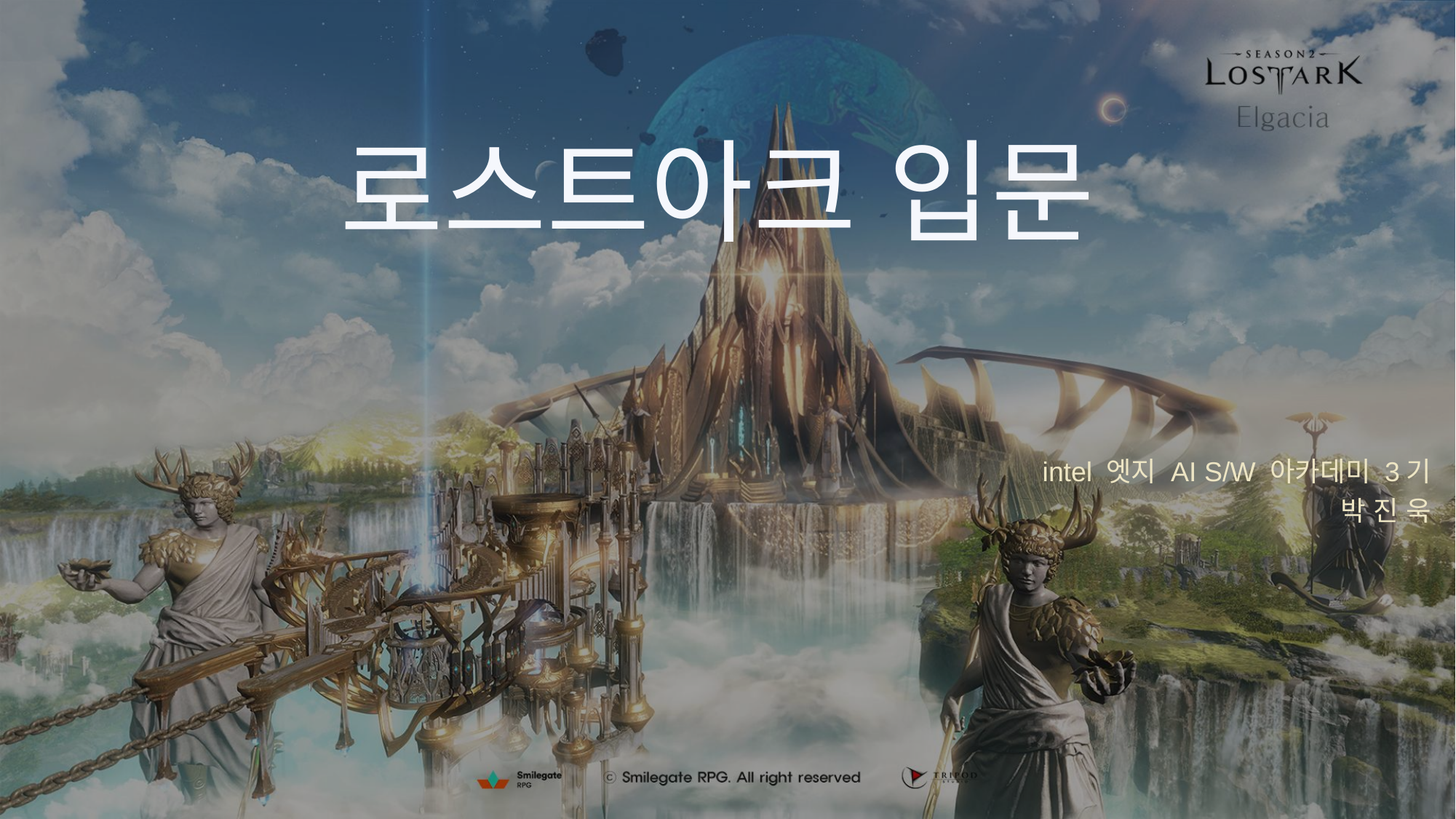

로스트아크 입문
intel 엣지 AI S/W 아카데미 3기
박 진 욱